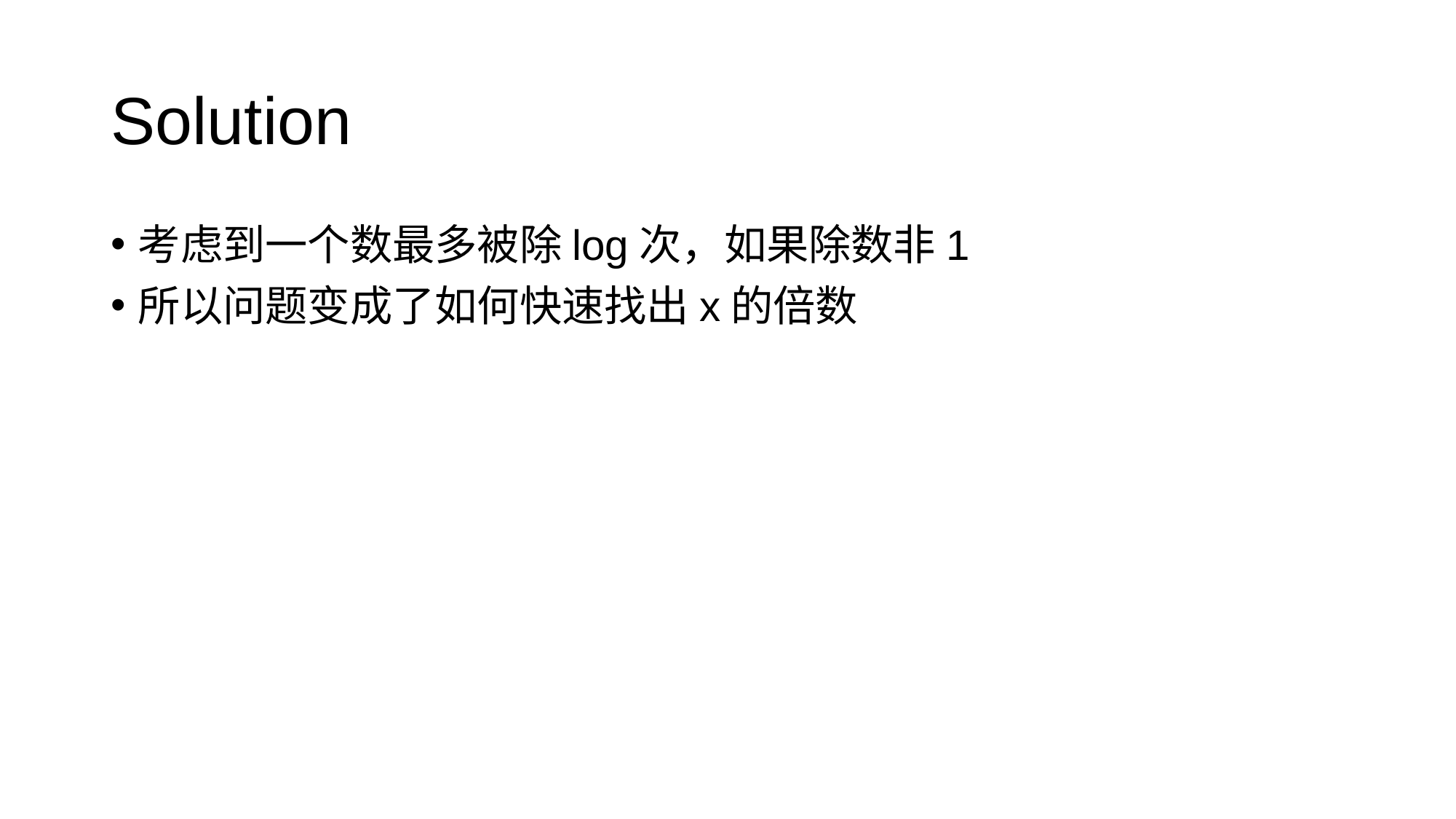

# Solution
考虑到一个数最多被除log次，如果除数非1
所以问题变成了如何快速找出x的倍数